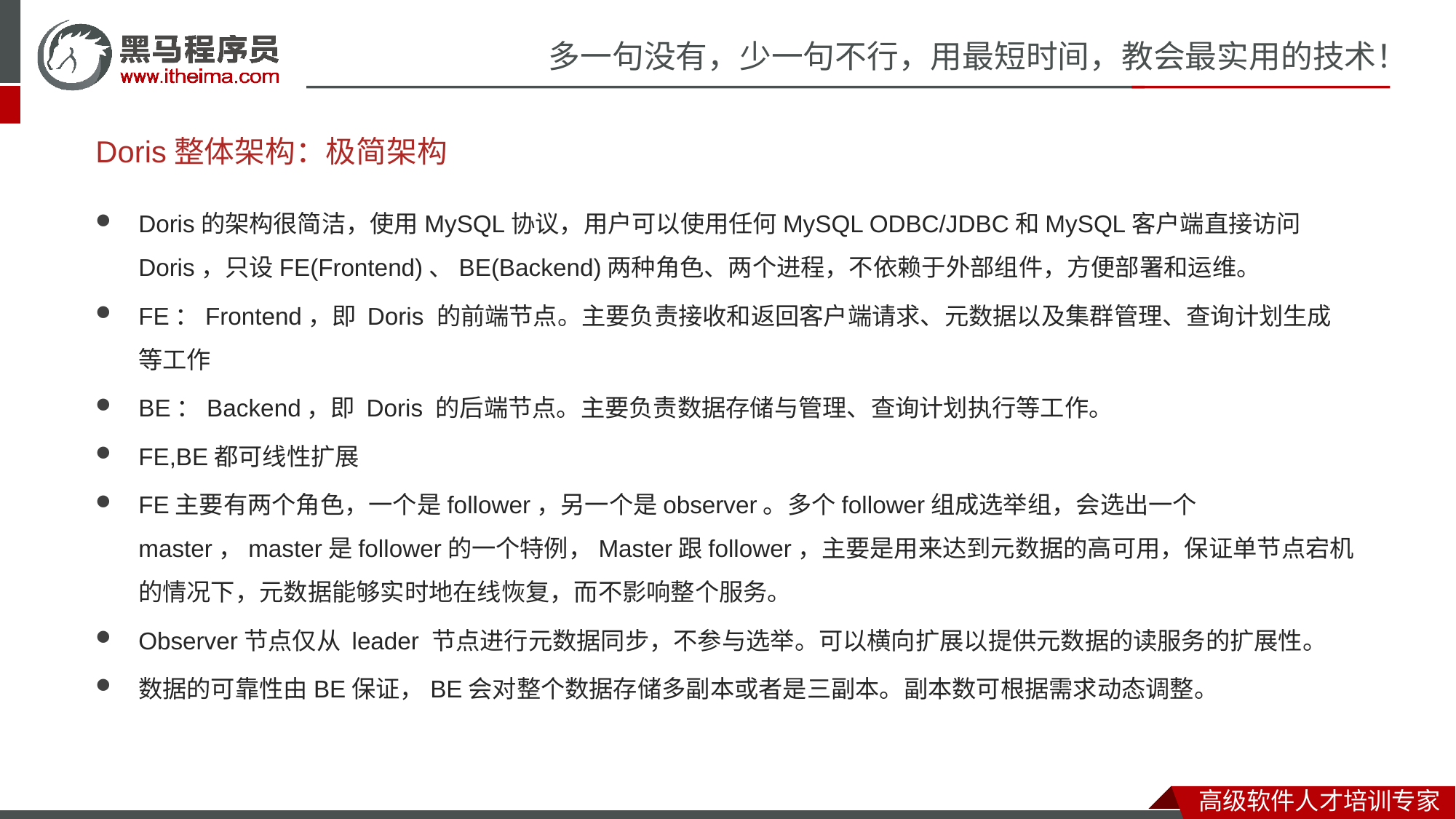

# Doris整体架构：极简架构
Doris的架构很简洁，使用MySQL协议，用户可以使用任何MySQL ODBC/JDBC和MySQL客户端直接访问Doris，只设FE(Frontend)、BE(Backend)两种角色、两个进程，不依赖于外部组件，方便部署和运维。
FE：Frontend，即 Doris 的前端节点。主要负责接收和返回客户端请求、元数据以及集群管理、查询计划生成等工作
BE：Backend，即 Doris 的后端节点。主要负责数据存储与管理、查询计划执行等工作。
FE,BE都可线性扩展
FE主要有两个角色，一个是follower，另一个是observer。多个follower组成选举组，会选出一个master，master是follower的一个特例，Master跟follower，主要是用来达到元数据的高可用，保证单节点宕机的情况下，元数据能够实时地在线恢复，而不影响整个服务。
Observer节点仅从 leader 节点进行元数据同步，不参与选举。可以横向扩展以提供元数据的读服务的扩展性。
数据的可靠性由BE保证，BE会对整个数据存储多副本或者是三副本。副本数可根据需求动态调整。